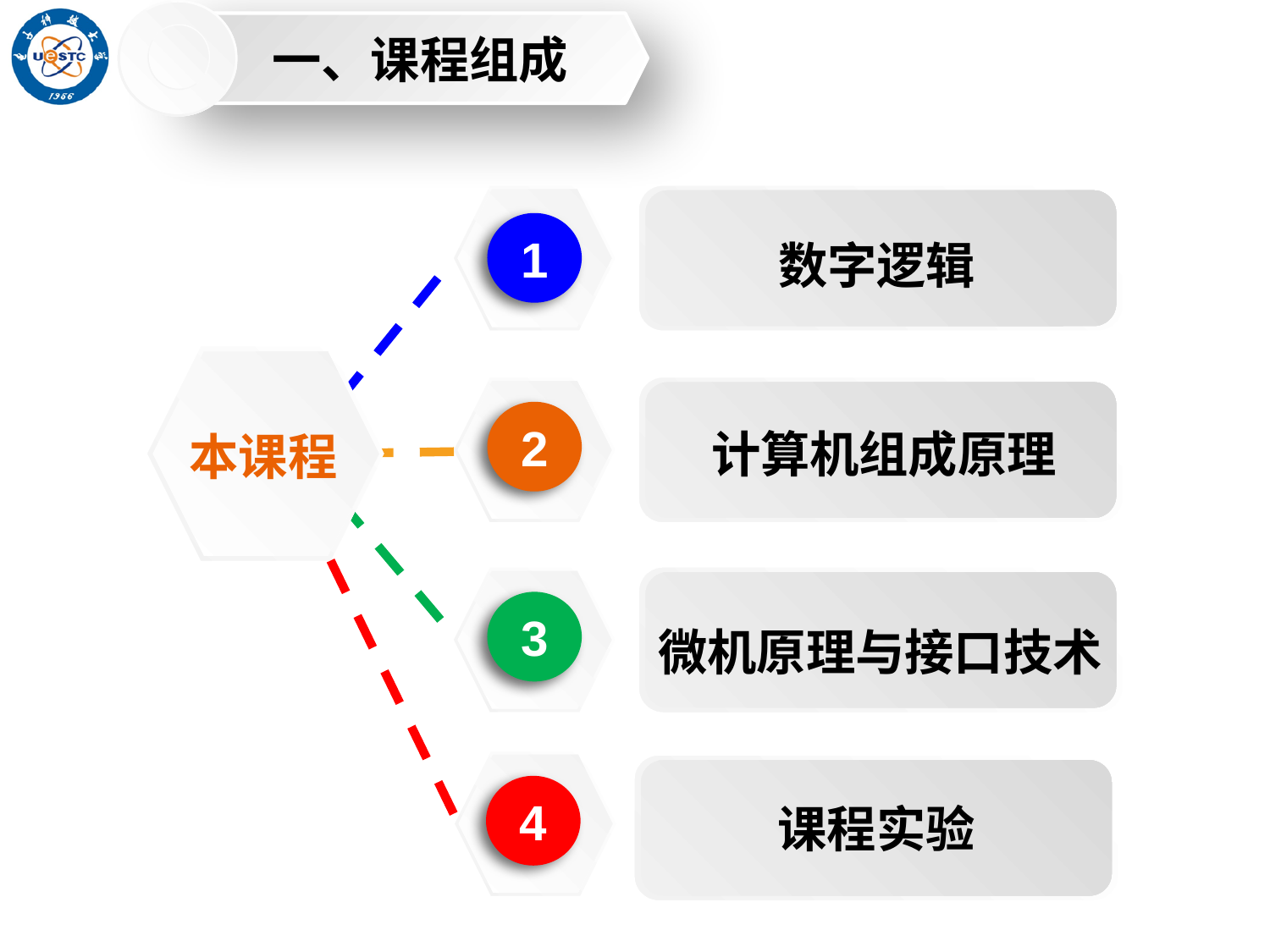

一、课程组成

数字逻辑
1

计算机组成原理
2
本课程

微机原理与接口技术
3

4

课程实验